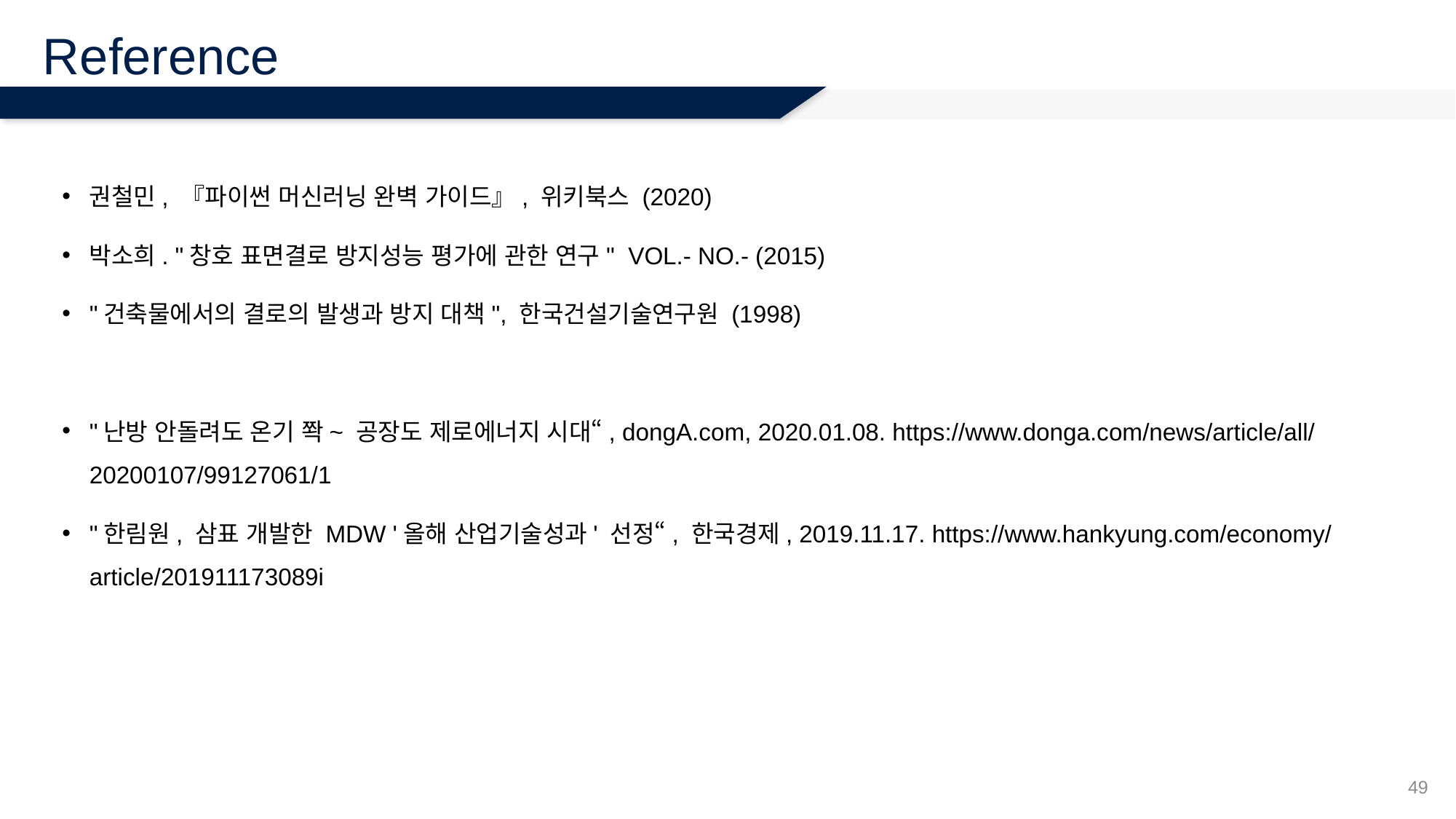

# Reference
권철민, 『파이썬 머신러닝 완벽 가이드』, 위키북스 (2020)
박소희. "창호 표면결로 방지성능 평가에 관한 연구"  VOL.- NO.- (2015)
"건축물에서의 결로의 발생과 방지 대책", 한국건설기술연구원 (1998)

"난방 안돌려도 온기 쫙~ 공장도 제로에너지 시대“, dongA.com, 2020.01.08. https://www.donga.com/news/article/all/20200107/99127061/1
"한림원, 삼표 개발한 MDW '올해 산업기술성과' 선정“, 한국경제, 2019.11.17. https://www.hankyung.com/economy/article/201911173089i
49